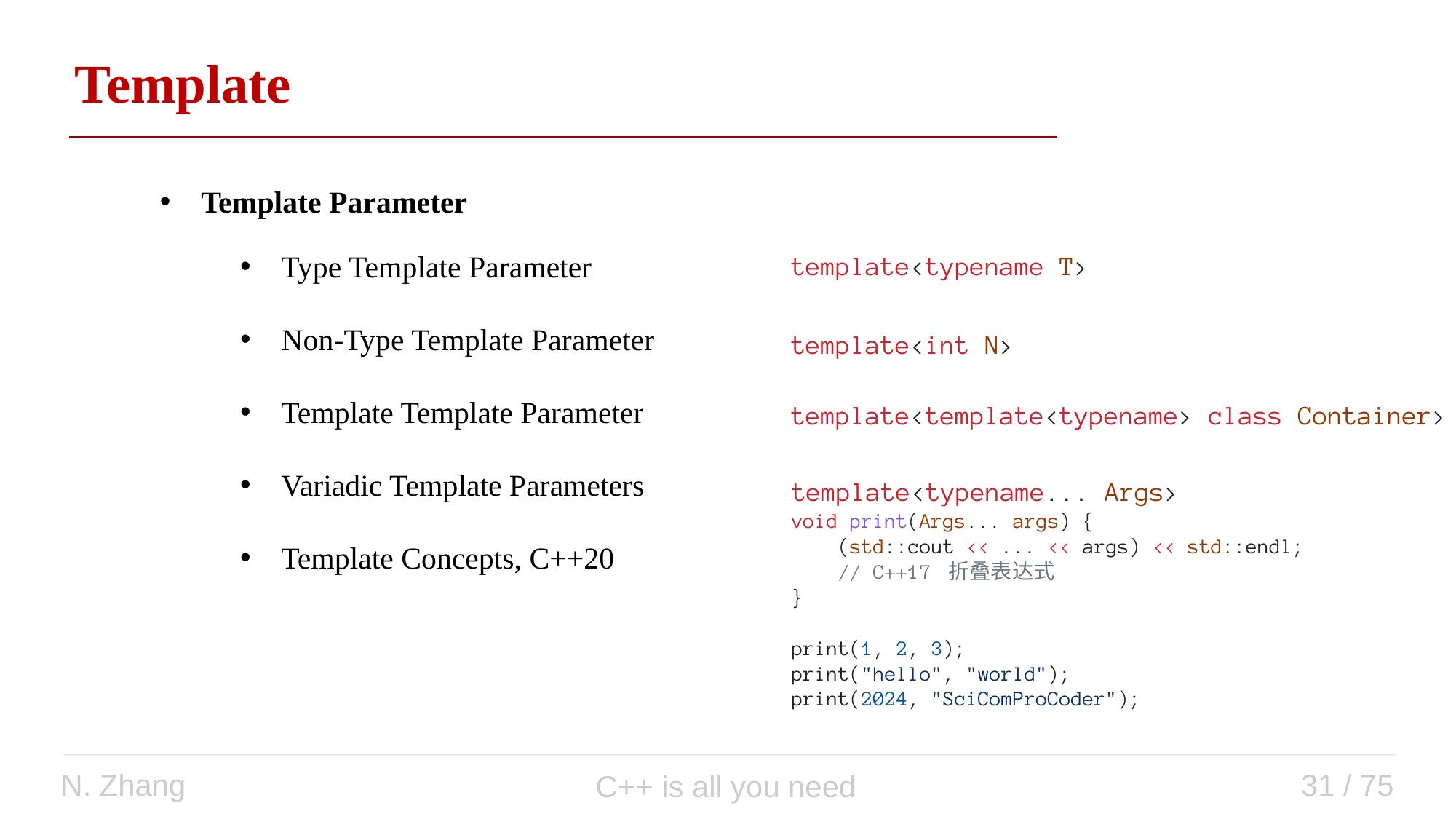

auto add(auto a, auto b) { return a + b; }

Template
Template Parameter
Type Template Parameter

Non-Type Template Parameter

Template Template Parameter

Variadic Template Parameters

Template Concepts, C++20

template<typename T>
template<int N>
template<template<typename> class Container>
template<typename... Args>
void print(Args... args) {
    (std::cout << ... << args) << std::endl;
    // C++17 折叠表达式
}
print(1, 2, 3);
print("hello", "world");
print(2024, "SciComProCoder");

N. Zhang
31 / 75
C++ is all you need